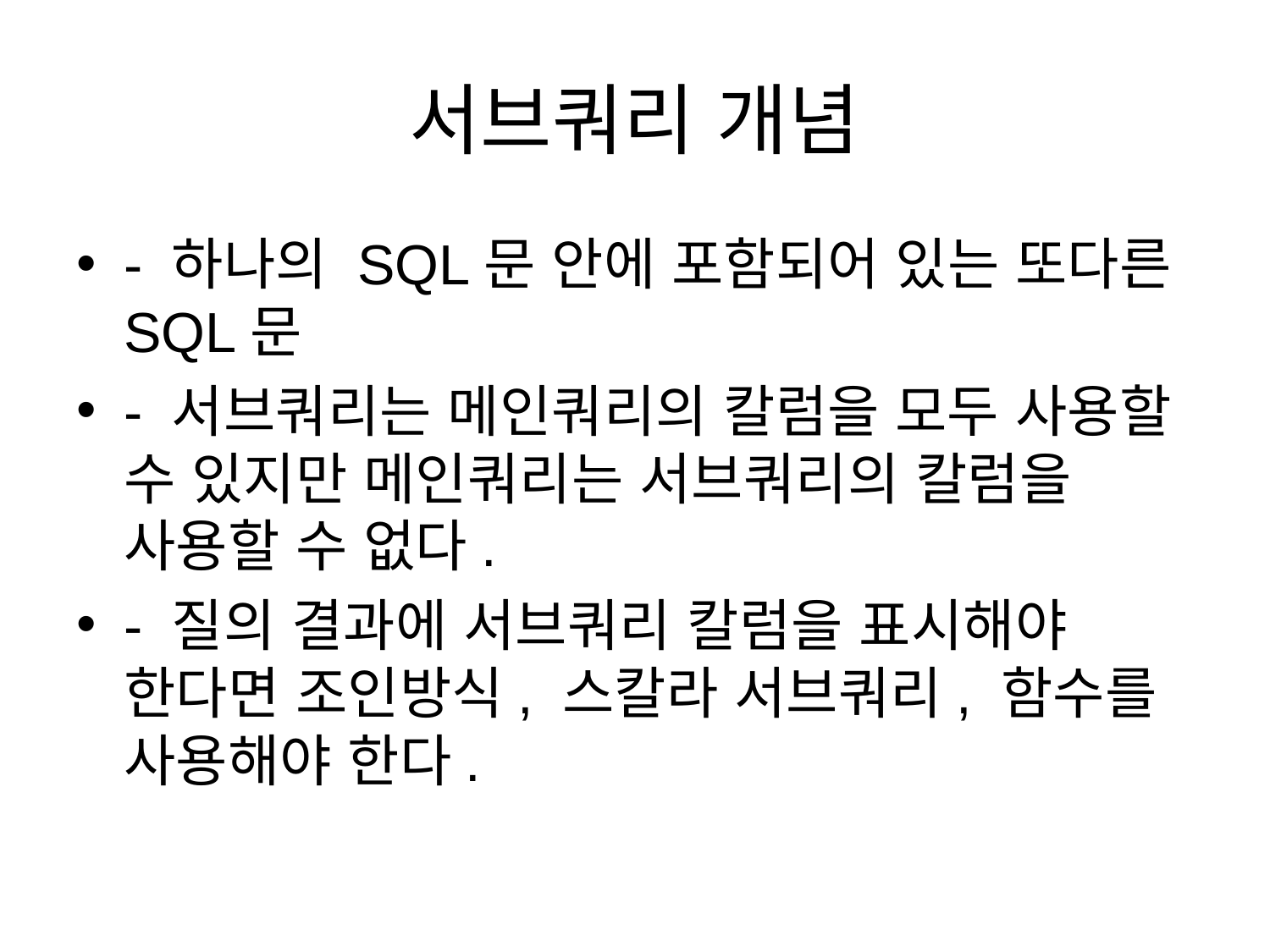

# 서브쿼리 개념
- 하나의 SQL문 안에 포함되어 있는 또다른 SQL문
- 서브쿼리는 메인쿼리의 칼럼을 모두 사용할 수 있지만 메인쿼리는 서브쿼리의 칼럼을 사용할 수 없다.
- 질의 결과에 서브쿼리 칼럼을 표시해야 한다면 조인방식, 스칼라 서브쿼리, 함수를 사용해야 한다.